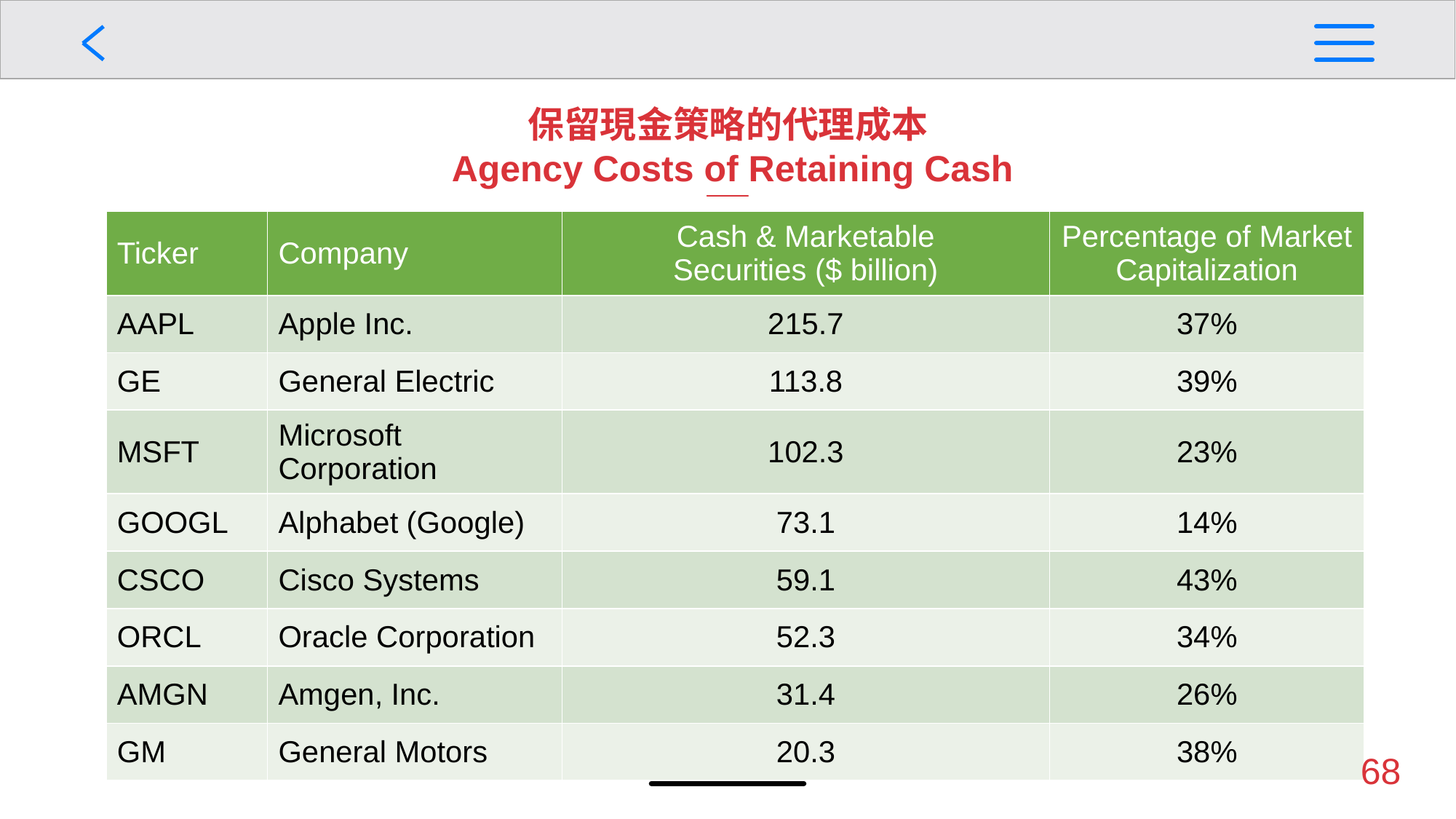

保留現金策略的代理成本
 Agency Costs of Retaining Cash
| Ticker | Company | Cash & Marketable Securities ($ billion) | Percentage of Market Capitalization |
| --- | --- | --- | --- |
| AAPL | Apple Inc. | 215.7 | 37% |
| GE | General Electric | 113.8 | 39% |
| MSFT | Microsoft Corporation | 102.3 | 23% |
| GOOGL | Alphabet (Google) | 73.1 | 14% |
| CSCO | Cisco Systems | 59.1 | 43% |
| ORCL | Oracle Corporation | 52.3 | 34% |
| AMGN | Amgen, Inc. | 31.4 | 26% |
| GM | General Motors | 20.3 | 38% |
68